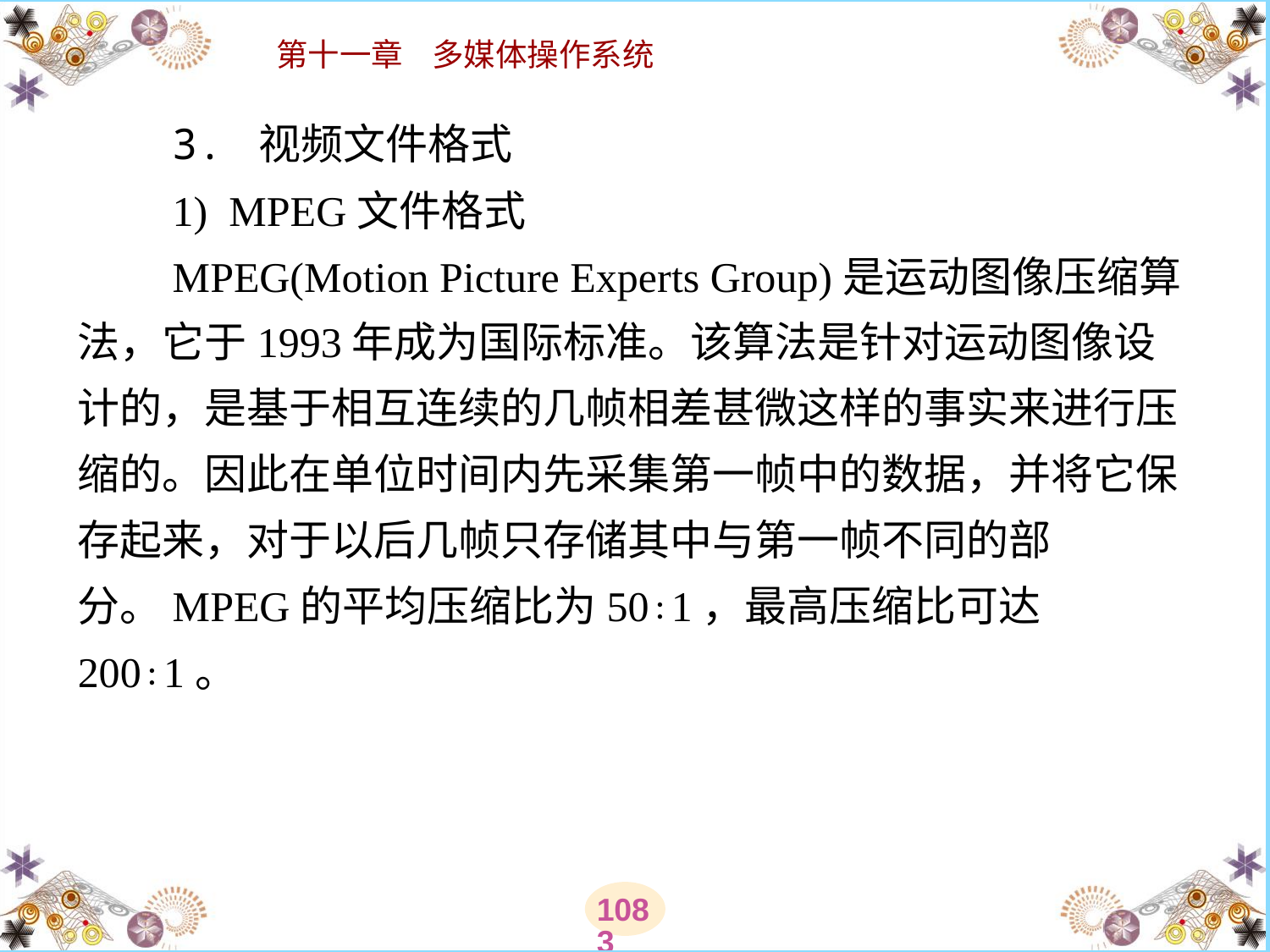

# 3. 视频文件格式 　　1)  MPEG文件格式 　　MPEG(Motion Picture Experts Group)是运动图像压缩算法，它于1993年成为国际标准。该算法是针对运动图像设计的，是基于相互连续的几帧相差甚微这样的事实来进行压缩的。因此在单位时间内先采集第一帧中的数据，并将它保存起来，对于以后几帧只存储其中与第一帧不同的部分。MPEG的平均压缩比为50∶1，最高压缩比可达200∶1。